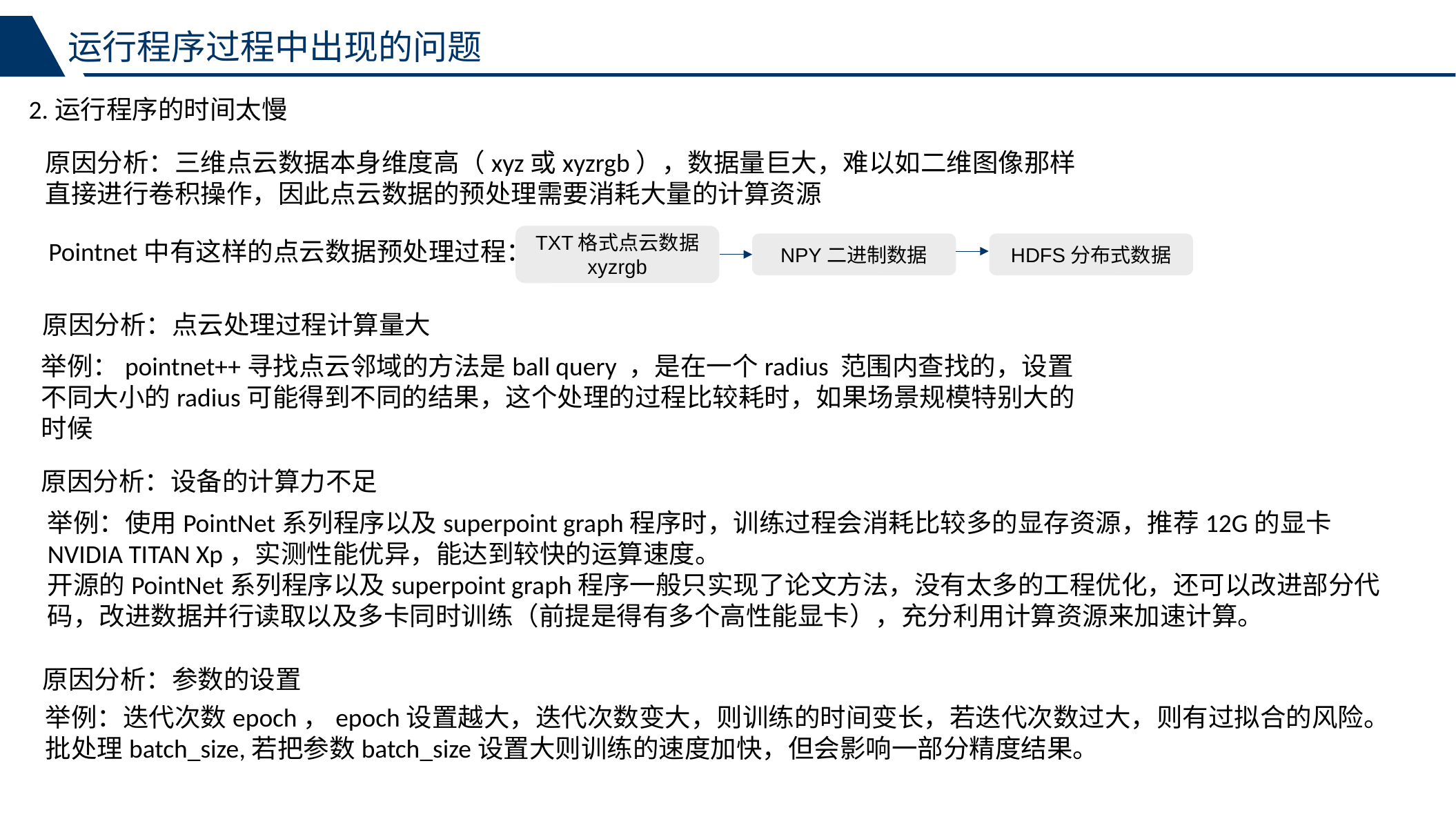

运行程序过程中出现的问题

2.运行程序的时间太慢
原因分析：三维点云数据本身维度高（xyz或xyzrgb），数据量巨大，难以如二维图像那样直接进行卷积操作，因此点云数据的预处理需要消耗大量的计算资源
TXT格式点云数据
xyzrgb
Pointnet中有这样的点云数据预处理过程：
NPY二进制数据
HDFS分布式数据
原因分析：点云处理过程计算量大
举例：pointnet++寻找点云邻域的方法是ball query ，是在一个radius 范围内查找的，设置不同大小的radius可能得到不同的结果，这个处理的过程比较耗时，如果场景规模特别大的时候
原因分析：设备的计算力不足
举例：使用PointNet系列程序以及superpoint graph程序时，训练过程会消耗比较多的显存资源，推荐12G的显卡NVIDIA TITAN Xp，实测性能优异，能达到较快的运算速度。
开源的PointNet系列程序以及superpoint graph程序一般只实现了论文方法，没有太多的工程优化，还可以改进部分代码，改进数据并行读取以及多卡同时训练（前提是得有多个高性能显卡），充分利用计算资源来加速计算。
原因分析：参数的设置
举例：迭代次数epoch，epoch设置越大，迭代次数变大，则训练的时间变长，若迭代次数过大，则有过拟合的风险。
批处理batch_size,若把参数batch_size设置大则训练的速度加快，但会影响一部分精度结果。